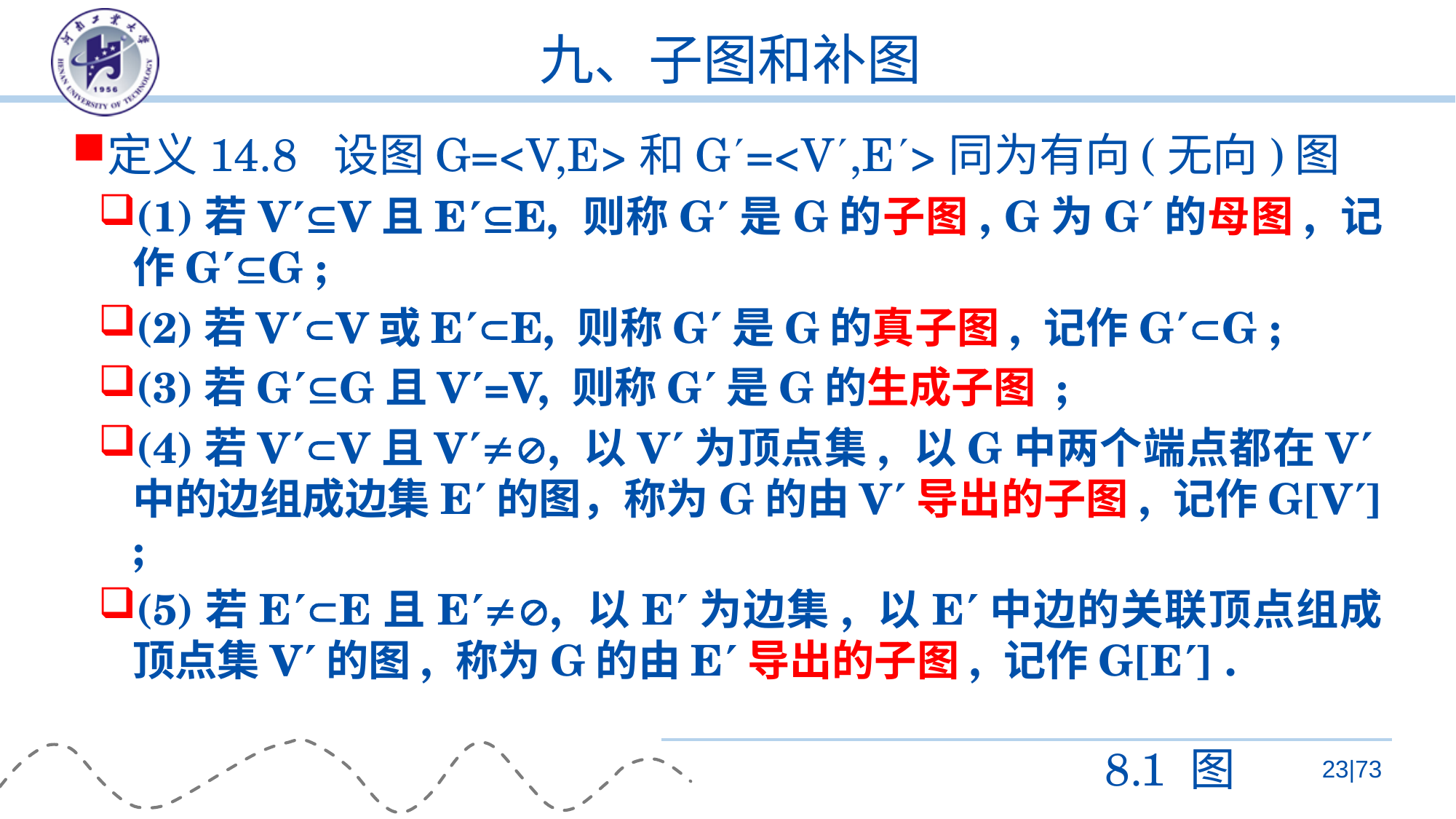

# 九、子图和补图
定义14.8  设图G=<V,E>和G′=<V′,E′>同为有向(无向)图
(1)若V′⊆V且E′⊆E, 则称G′是G的子图, G为G′的母图, 记作G′⊆G ;
(2)若V′⊂V或E′⊂E, 则称G′是G的真子图, 记作G′⊂G ;
(3)若G′⊆G且V′=V, 则称G′是G的生成子图 ;
(4)若V′⊂V且V′≠∅, 以V′为顶点集, 以G中两个端点都在V′中的边组成边集E′的图，称为G的由V′导出的子图, 记作G[V′] ;
(5)若E′⊂E且E′≠∅, 以E′为边集, 以E′中边的关联顶点组成顶点集V′的图, 称为G的由E′导出的子图, 记作G[E′] .
8.1 图
23|73